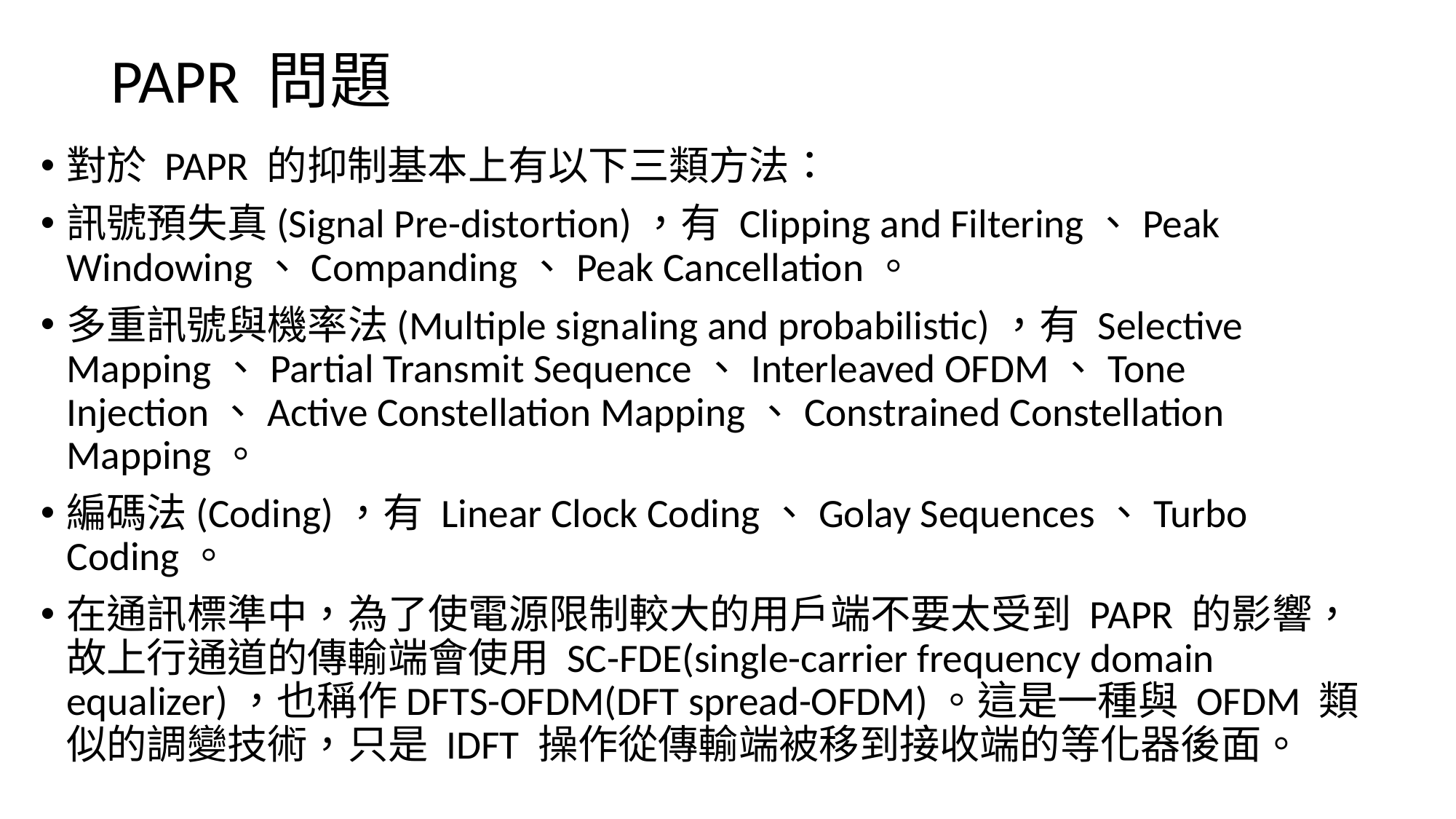

# PAPR 問題
對於 PAPR 的抑制基本上有以下三類方法：
訊號預失真(Signal Pre-distortion)，有 Clipping and Filtering、Peak Windowing、Companding、Peak Cancellation。
多重訊號與機率法(Multiple signaling and probabilistic)，有 Selective Mapping、Partial Transmit Sequence、Interleaved OFDM、Tone Injection、Active Constellation Mapping、Constrained Constellation Mapping。
編碼法(Coding)，有 Linear Clock Coding、Golay Sequences、Turbo Coding。
在通訊標準中，為了使電源限制較大的用戶端不要太受到 PAPR 的影響，故上行通道的傳輸端會使用 SC-FDE(single-carrier frequency domain equalizer)，也稱作DFTS-OFDM(DFT spread-OFDM)。這是一種與 OFDM 類似的調變技術，只是 IDFT 操作從傳輸端被移到接收端的等化器後面。